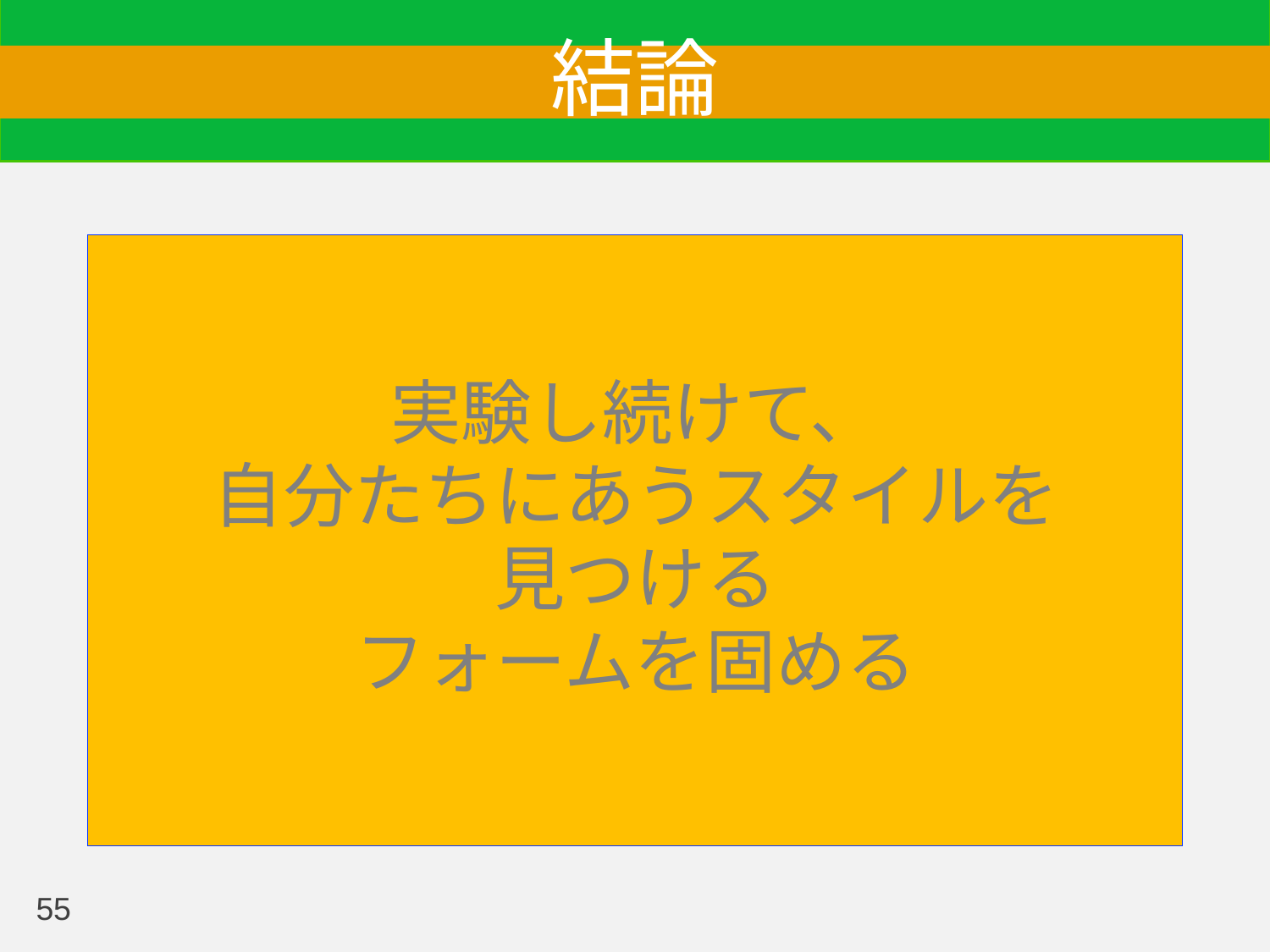

# 結論
実験し続けて、
自分たちにあうスタイルを
見つける
フォームを固める
55